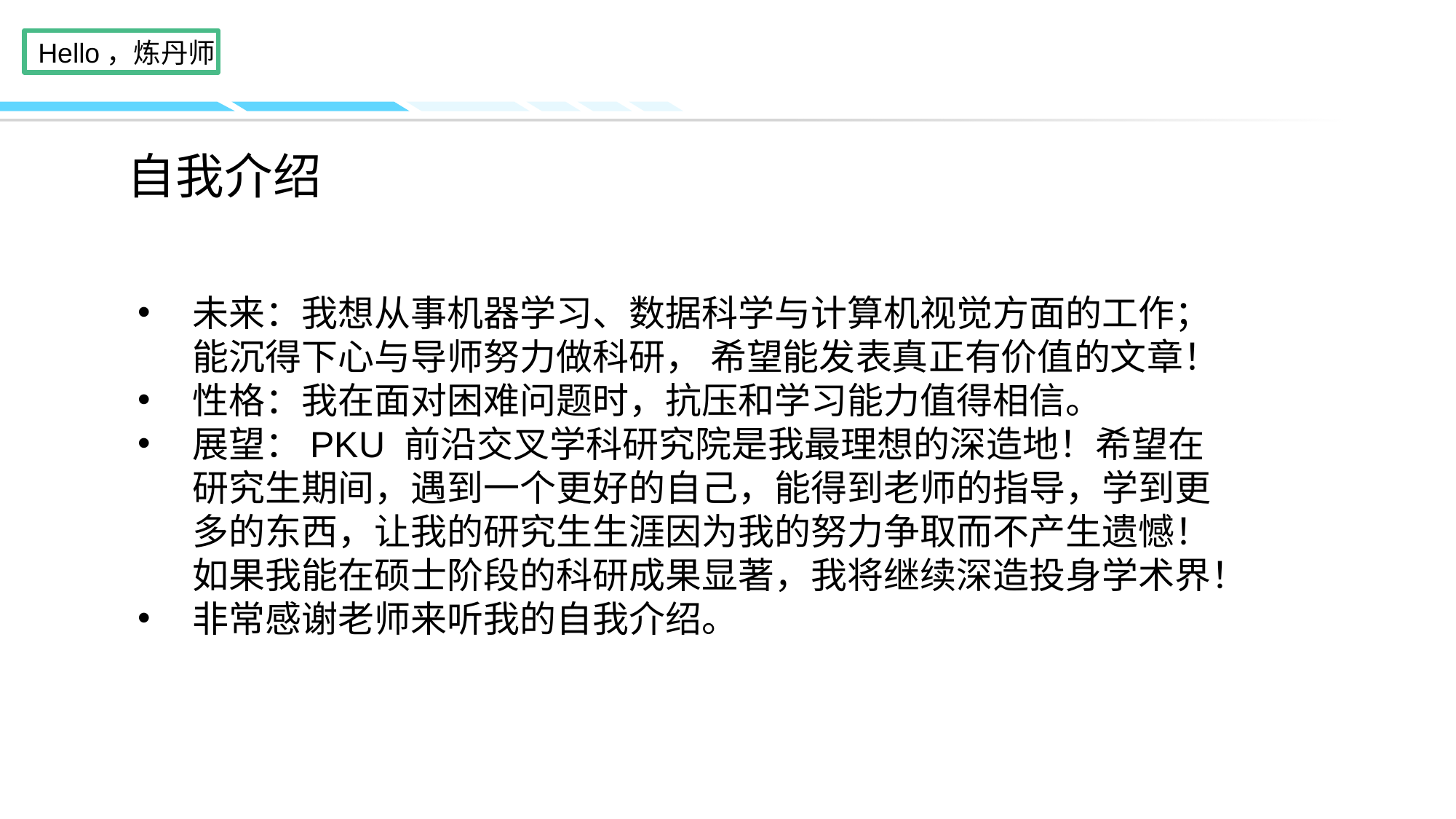

# 自我介绍
未来：我想从事机器学习、数据科学与计算机视觉方面的工作；能沉得下心与导师努力做科研， 希望能发表真正有价值的文章！
性格：我在面对困难问题时，抗压和学习能力值得相信。
展望：PKU 前沿交叉学科研究院是我最理想的深造地！希望在研究生期间，遇到一个更好的自己，能得到老师的指导，学到更多的东西，让我的研究生生涯因为我的努力争取而不产生遗憾！如果我能在硕士阶段的科研成果显著，我将继续深造投身学术界！
非常感谢老师来听我的自我介绍。